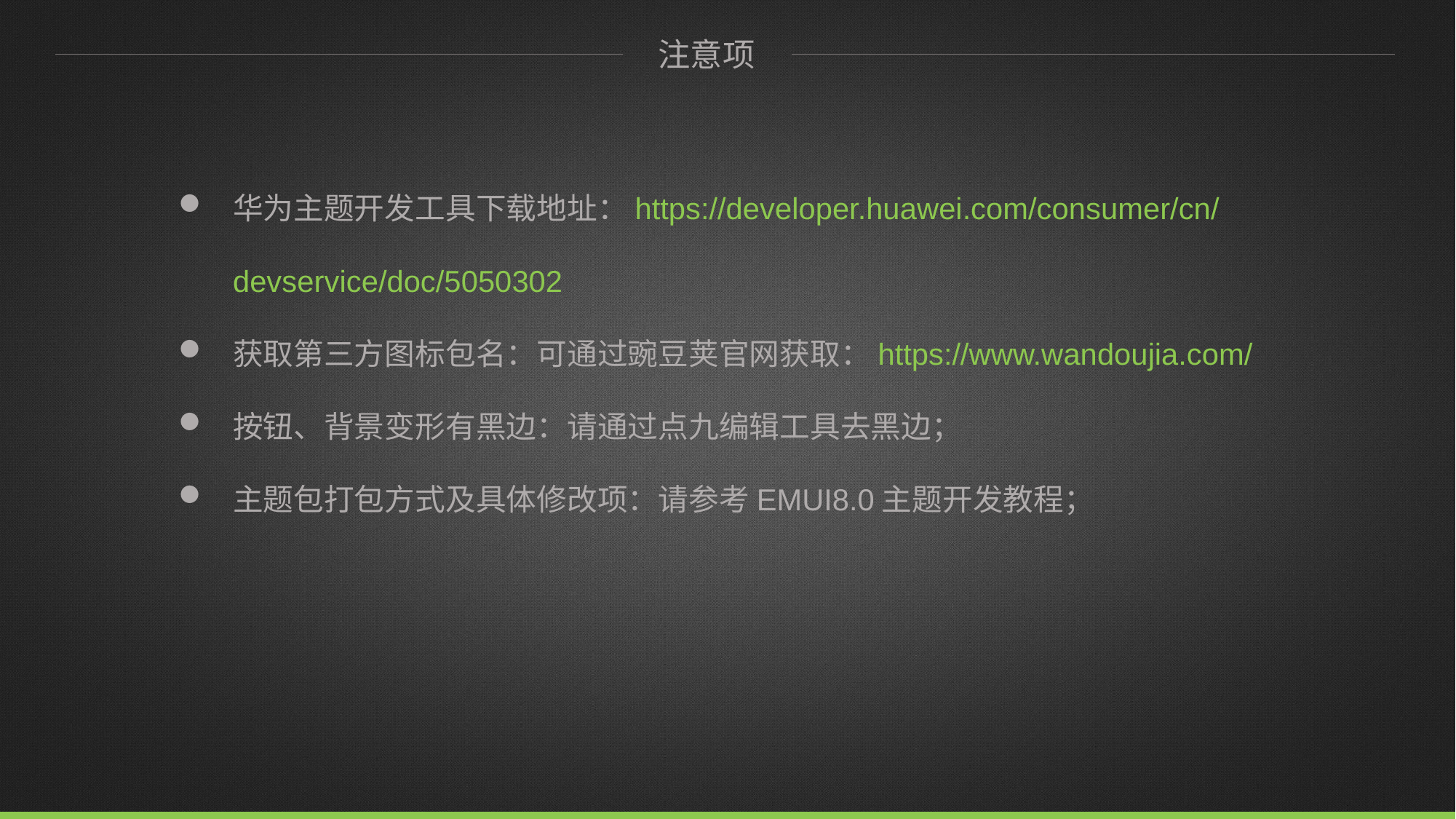

注意项
华为主题开发工具下载地址：https://developer.huawei.com/consumer/cn/devservice/doc/5050302
获取第三方图标包名：可通过豌豆荚官网获取：https://www.wandoujia.com/
按钮、背景变形有黑边：请通过点九编辑工具去黑边；
主题包打包方式及具体修改项：请参考EMUI8.0主题开发教程；